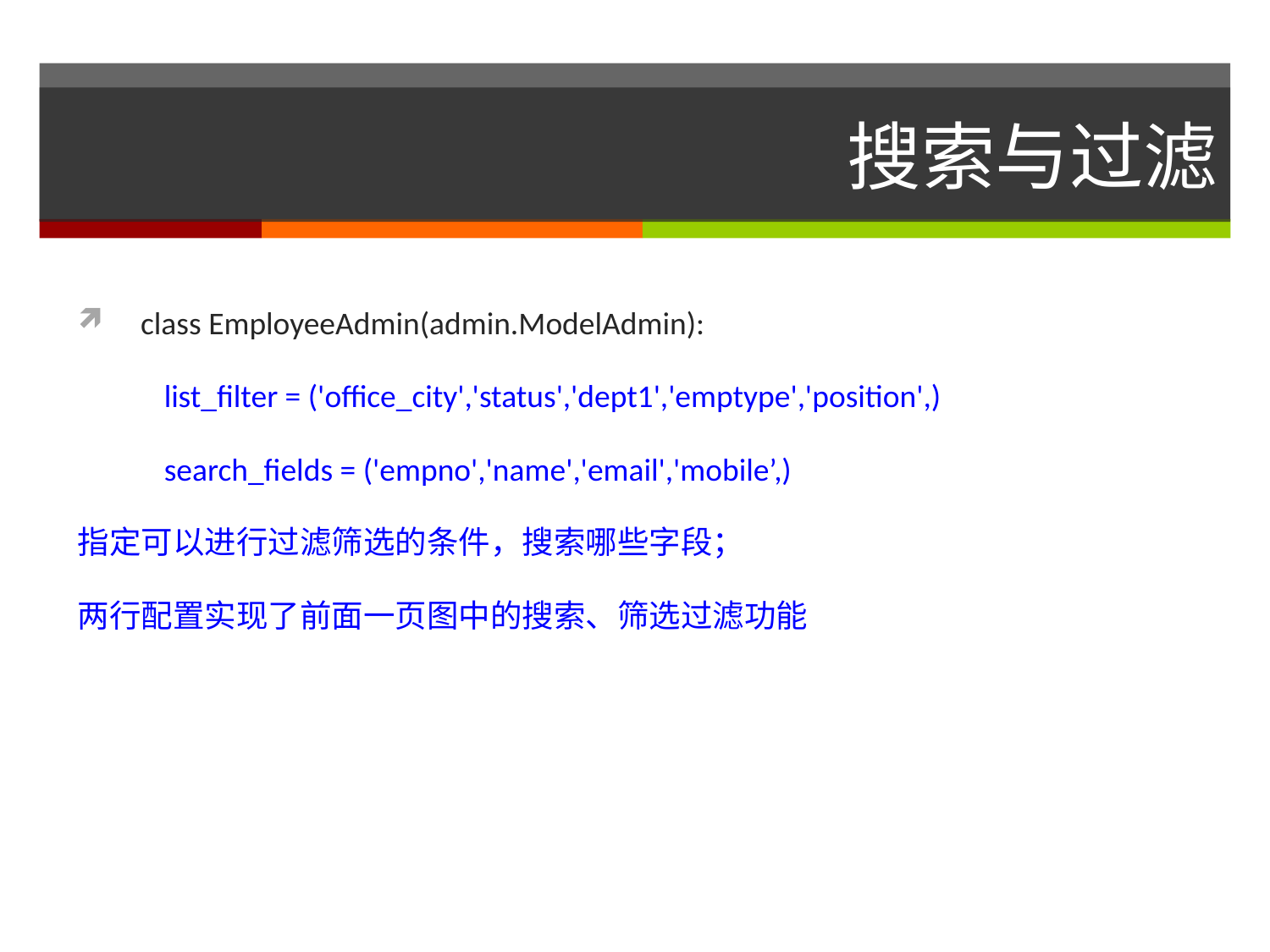

# 搜索与过滤
class EmployeeAdmin(admin.ModelAdmin):
            list_filter = ('office_city','status','dept1','emptype','position',)
            search_fields = ('empno','name','email','mobile’,)
指定可以进行过滤筛选的条件，搜索哪些字段；
两行配置实现了前面一页图中的搜索、筛选过滤功能